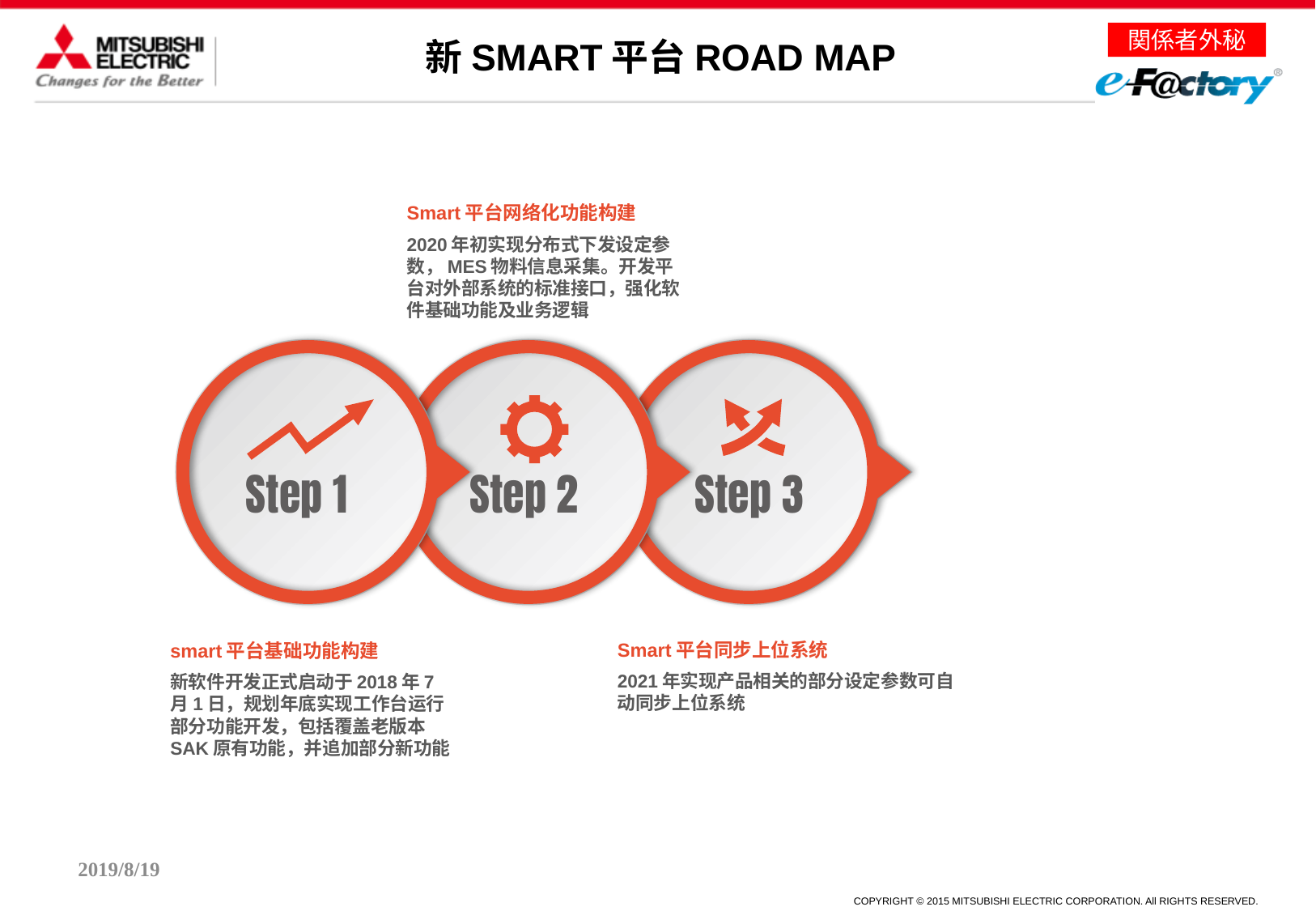

2019/8/19
新SMART平台ROAD MAP
Smart平台网络化功能构建
2020年初实现分布式下发设定参数，MES物料信息采集。开发平台对外部系统的标准接口，强化软件基础功能及业务逻辑

Step 1

Step 2

Step 3
Smart平台同步上位系统
2021年实现产品相关的部分设定参数可自动同步上位系统
smart平台基础功能构建
新软件开发正式启动于2018年7月1日，规划年底实现工作台运行部分功能开发，包括覆盖老版本SAK原有功能，并追加部分新功能